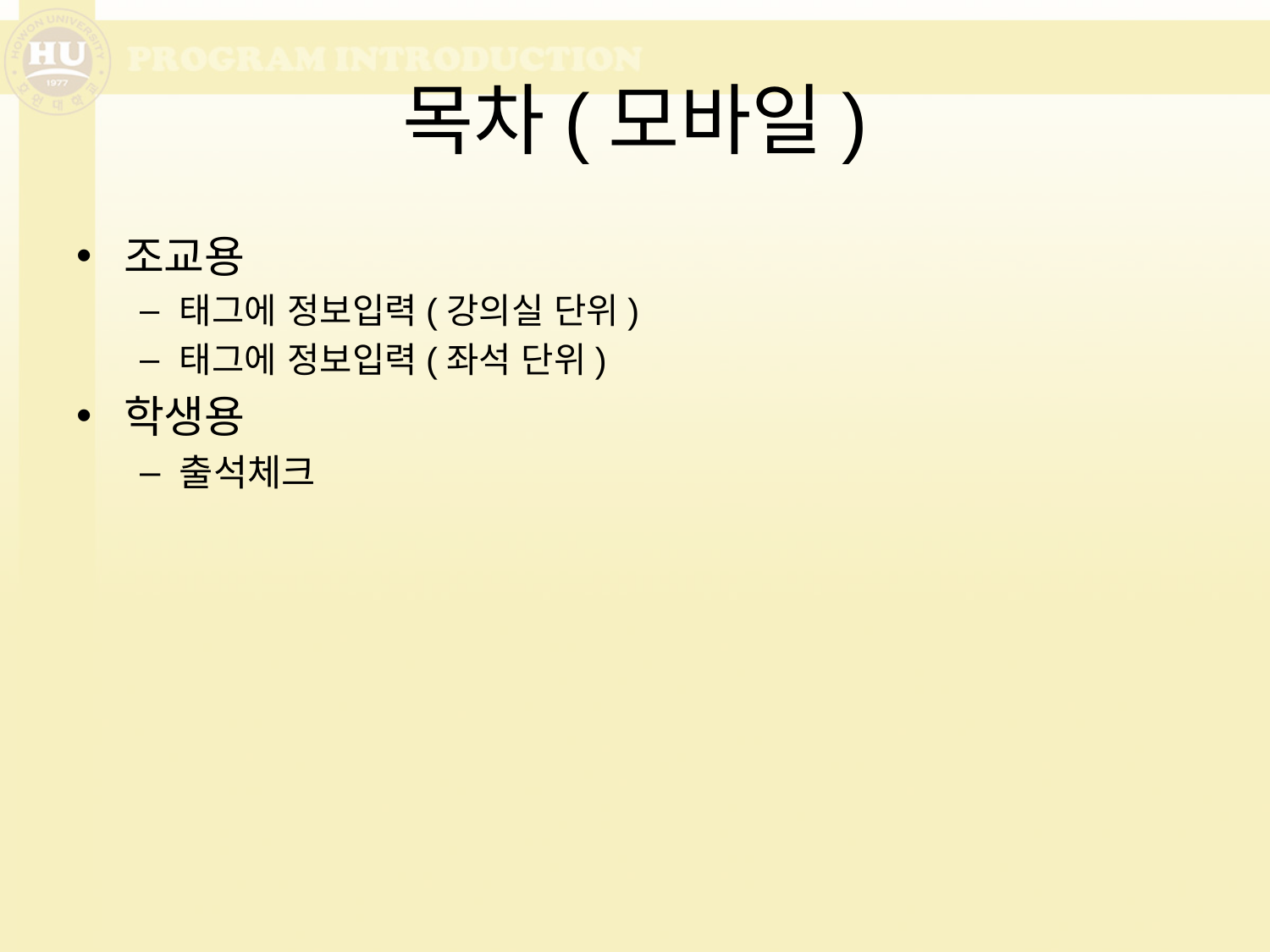

# 목차(모바일)
조교용
태그에 정보입력(강의실 단위)
태그에 정보입력(좌석 단위)
학생용
출석체크